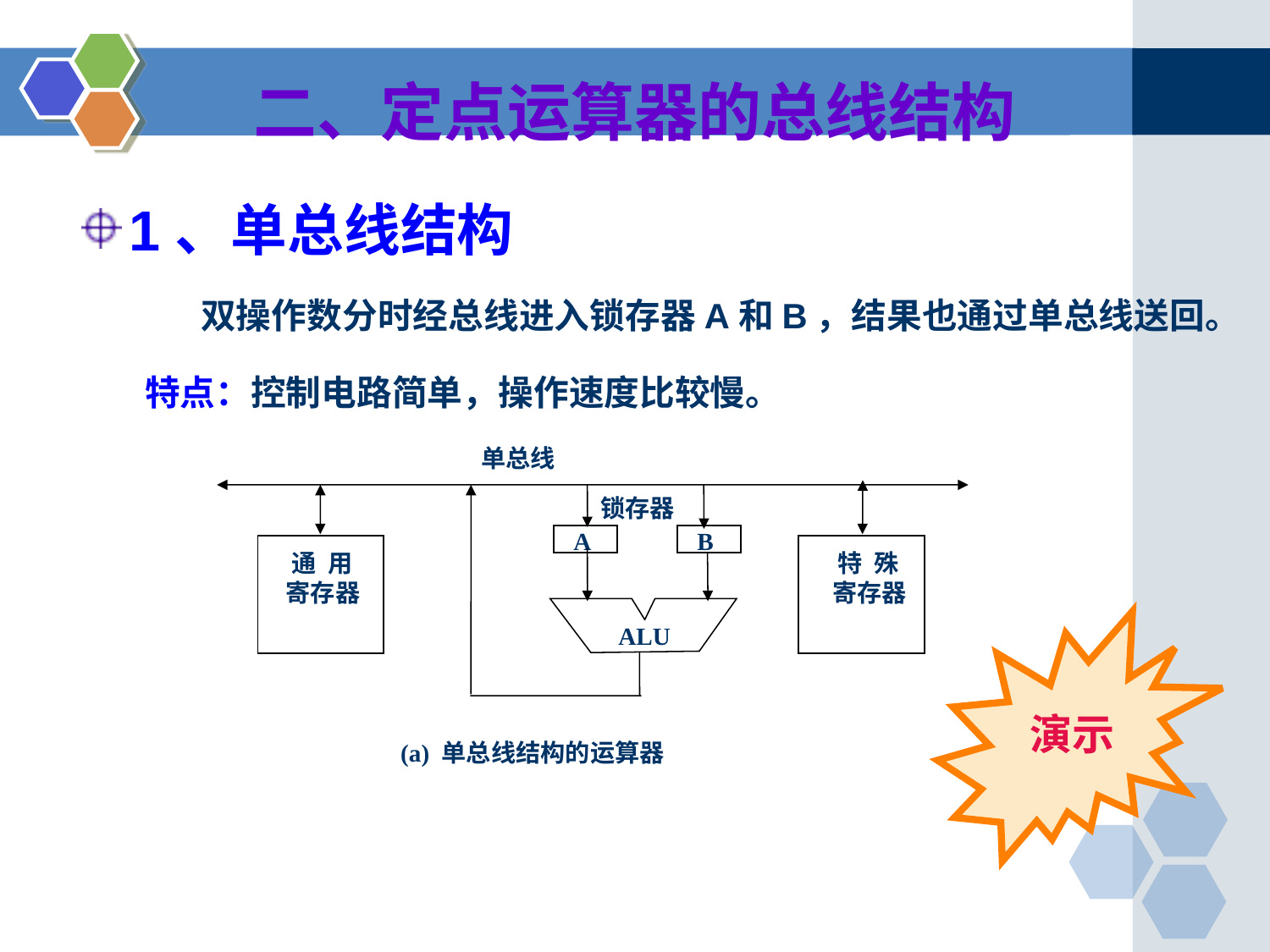

二、定点运算器的总线结构
1、单总线结构
双操作数分时经总线进入锁存器A和B，结果也通过单总线送回。
特点：控制电路简单，操作速度比较慢。
单总线

锁存器
  A
  B
    通  用
   寄存器
     特  殊
    寄存器

ALU

(a) 单总线结构的运算器

演示